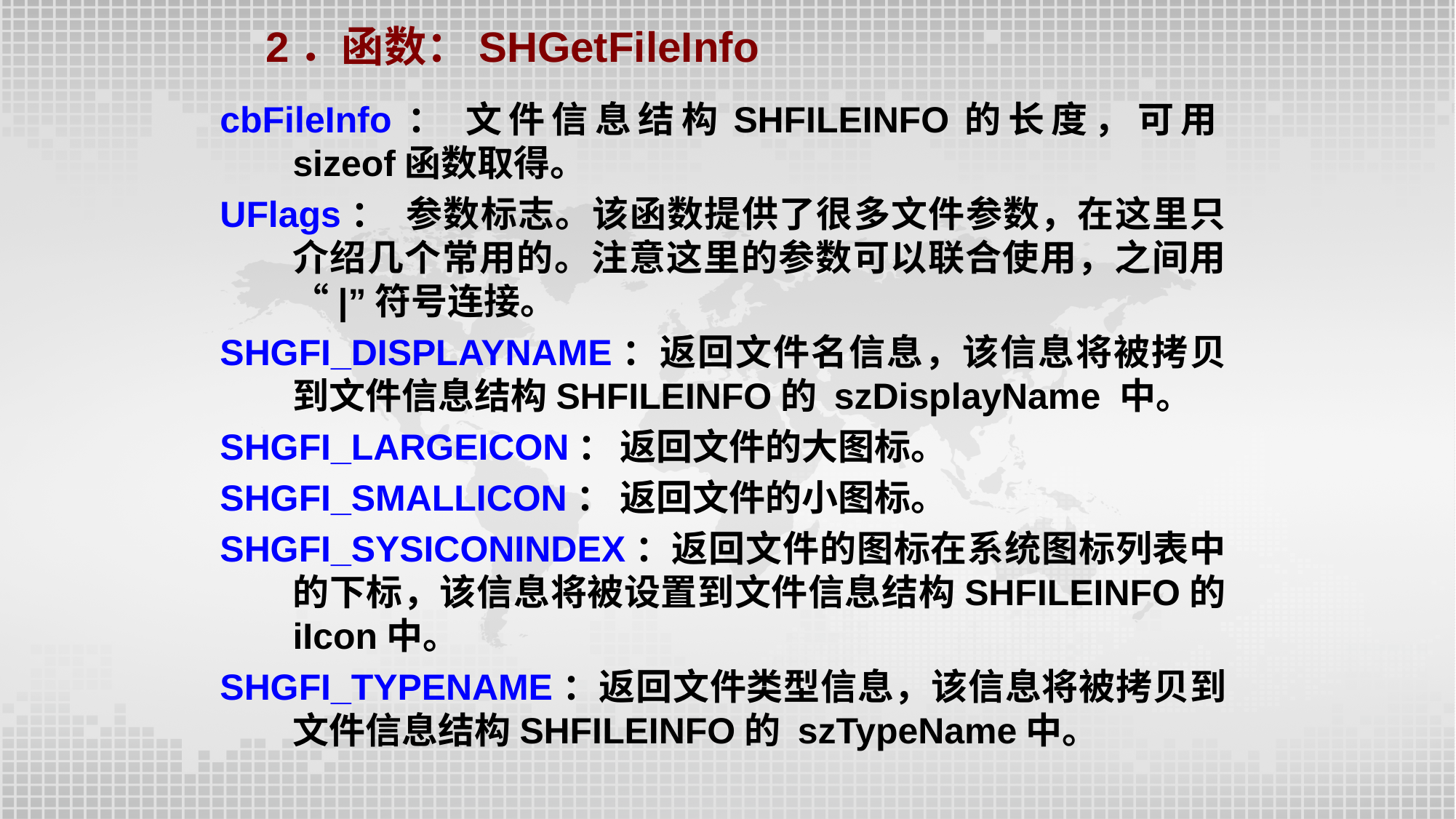

2．函数：SHGetFileInfo
cbFileInfo： 文件信息结构SHFILEINFO的长度，可用sizeof函数取得。
UFlags：  参数标志。该函数提供了很多文件参数，在这里只介绍几个常用的。注意这里的参数可以联合使用，之间用“|”符号连接。
SHGFI_DISPLAYNAME：返回文件名信息，该信息将被拷贝到文件信息结构SHFILEINFO的 szDisplayName 中。
SHGFI_LARGEICON：	返回文件的大图标。
SHGFI_SMALLICON：	返回文件的小图标。
SHGFI_SYSICONINDEX：返回文件的图标在系统图标列表中的下标，该信息将被设置到文件信息结构SHFILEINFO的 iIcon中。
SHGFI_TYPENAME：返回文件类型信息，该信息将被拷贝到文件信息结构SHFILEINFO的 szTypeName中。